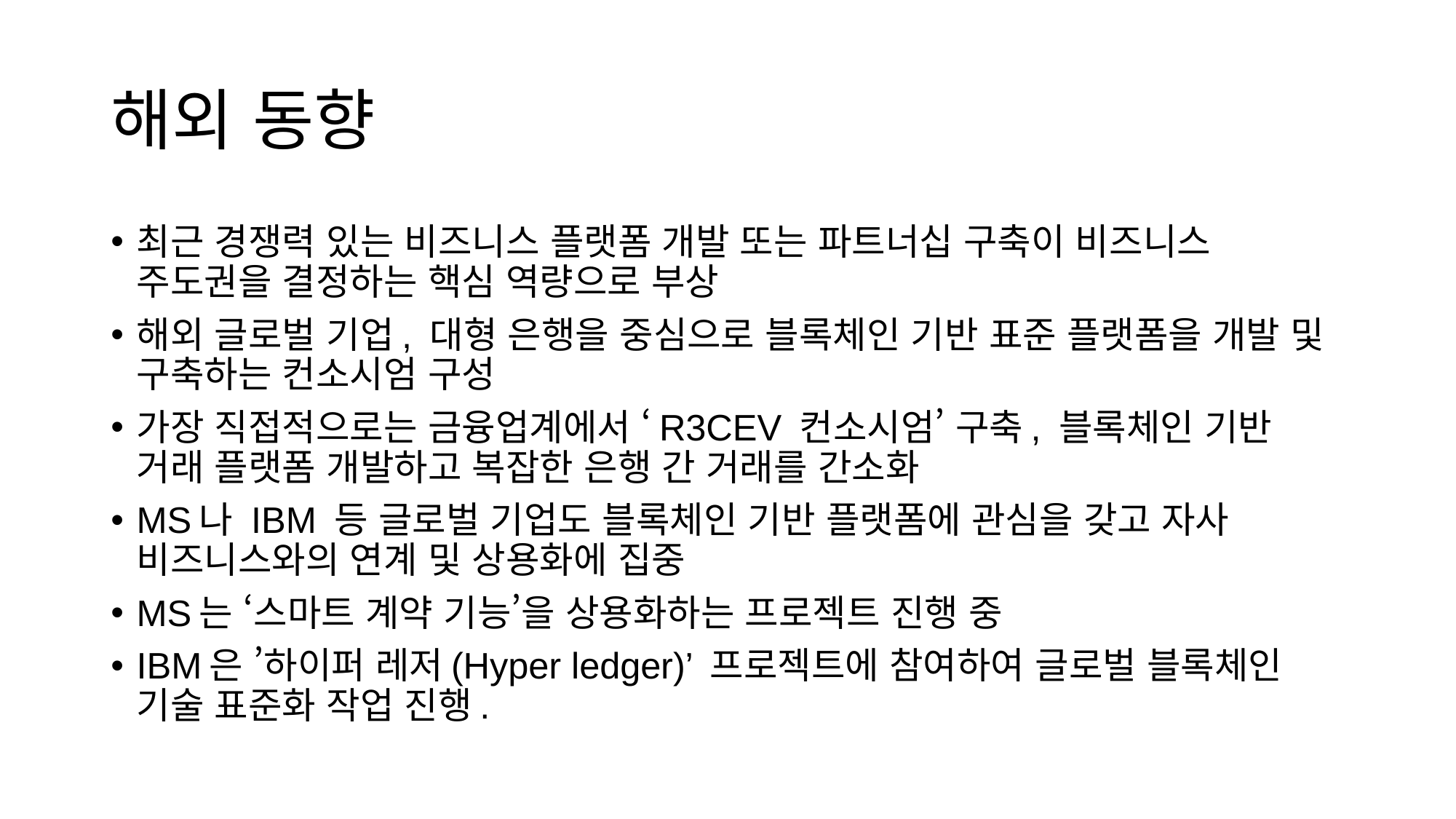

# 해외 동향
최근 경쟁력 있는 비즈니스 플랫폼 개발 또는 파트너십 구축이 비즈니스 주도권을 결정하는 핵심 역량으로 부상
해외 글로벌 기업, 대형 은행을 중심으로 블록체인 기반 표준 플랫폼을 개발 및 구축하는 컨소시엄 구성
가장 직접적으로는 금융업계에서 ‘R3CEV 컨소시엄’ 구축, 블록체인 기반 거래 플랫폼 개발하고 복잡한 은행 간 거래를 간소화
MS나 IBM 등 글로벌 기업도 블록체인 기반 플랫폼에 관심을 갖고 자사 비즈니스와의 연계 및 상용화에 집중
MS는 ‘스마트 계약 기능’을 상용화하는 프로젝트 진행 중
IBM은 ’하이퍼 레저(Hyper ledger)’ 프로젝트에 참여하여 글로벌 블록체인 기술 표준화 작업 진행.